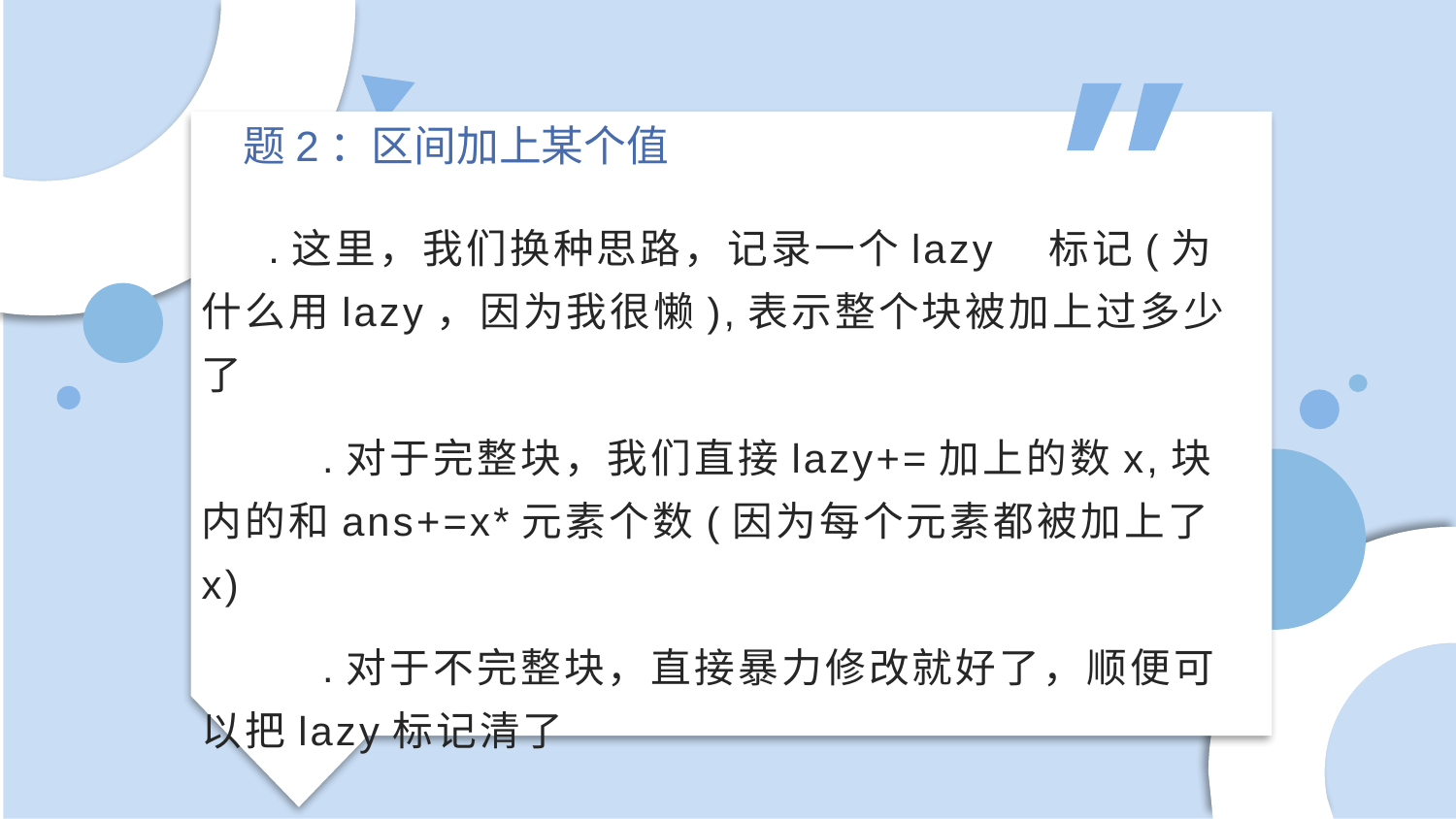

题2：区间加上某个值

　    .这里，我们换种思路，记录一个lazy   标记(为什么用lazy，因为我很懒),表示整个块被加上过多少了
　　  .对于完整块，我们直接lazy+=加上的数x,块内的和ans+=x*元素个数(因为每个元素都被加上了x)
　　  .对于不完整块，直接暴力修改就好了，顺便可以把lazy标记清了